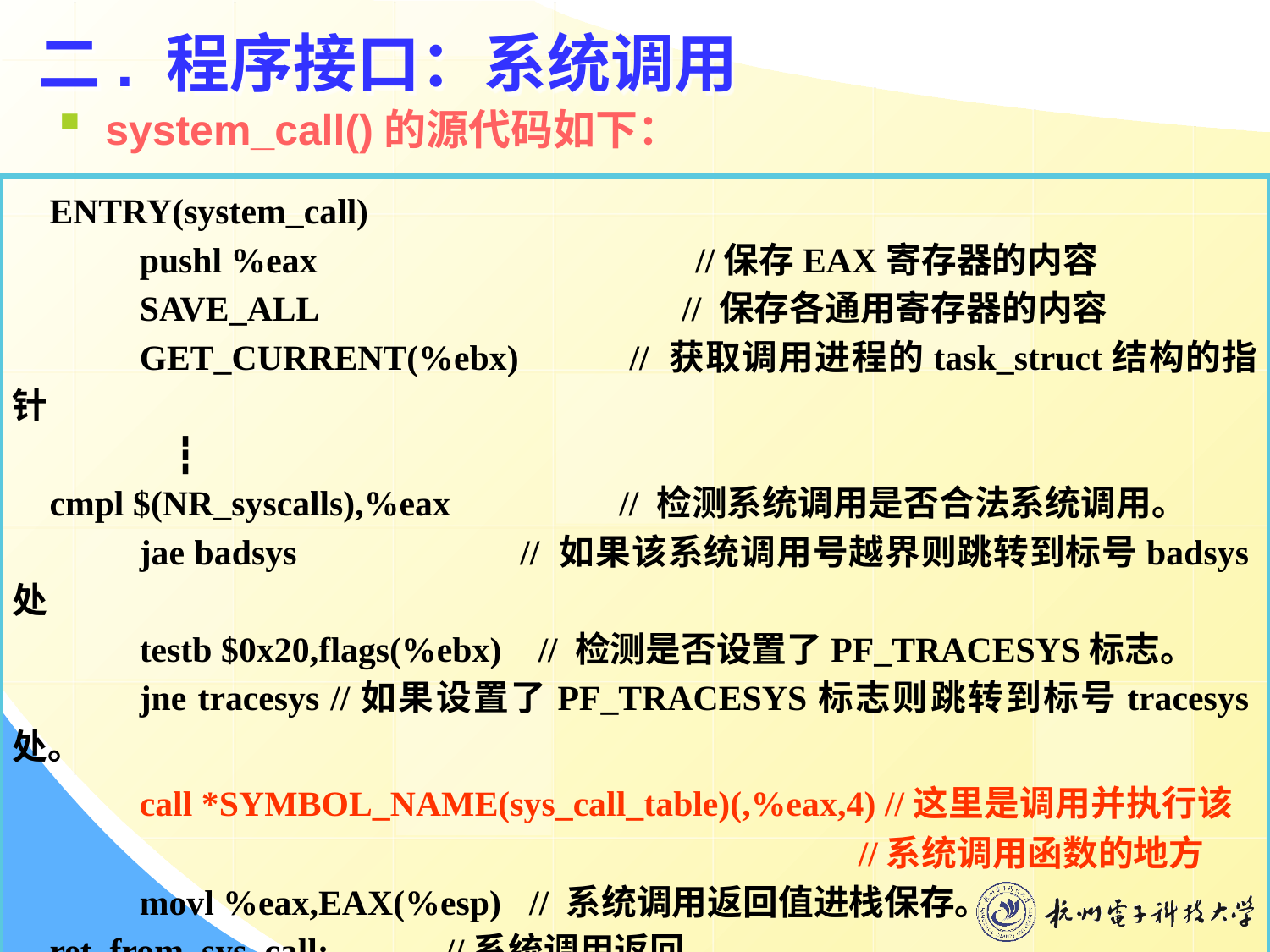

# 二. 程序接口：系统调用
system_call()的源代码如下：
ENTRY(system_call)
	pushl %eax	                                  //保存EAX寄存器的内容
	SAVE_ALL                                         // 保存各通用寄存器的内容
	GET_CURRENT(%ebx)           // 获取调用进程的task_struct结构的指针
	    ┇
cmpl $(NR_syscalls),%eax                   // 检测系统调用是否合法系统调用。
	jae badsys                       // 如果该系统调用号越界则跳转到标号badsys处
	testb $0x20,flags(%ebx)	  // 检测是否设置了PF_TRACESYS标志。
	jne tracesys //如果设置了PF_TRACESYS标志则跳转到标号tracesys处。
	call *SYMBOL_NAME(sys_call_table)(,%eax,4) //这里是调用并执行该
                                                                                           //系统调用函数的地方
	movl %eax,EAX(%esp)	 // 系统调用返回值进栈保存。
ret_from_sys_call:             //系统调用返回，